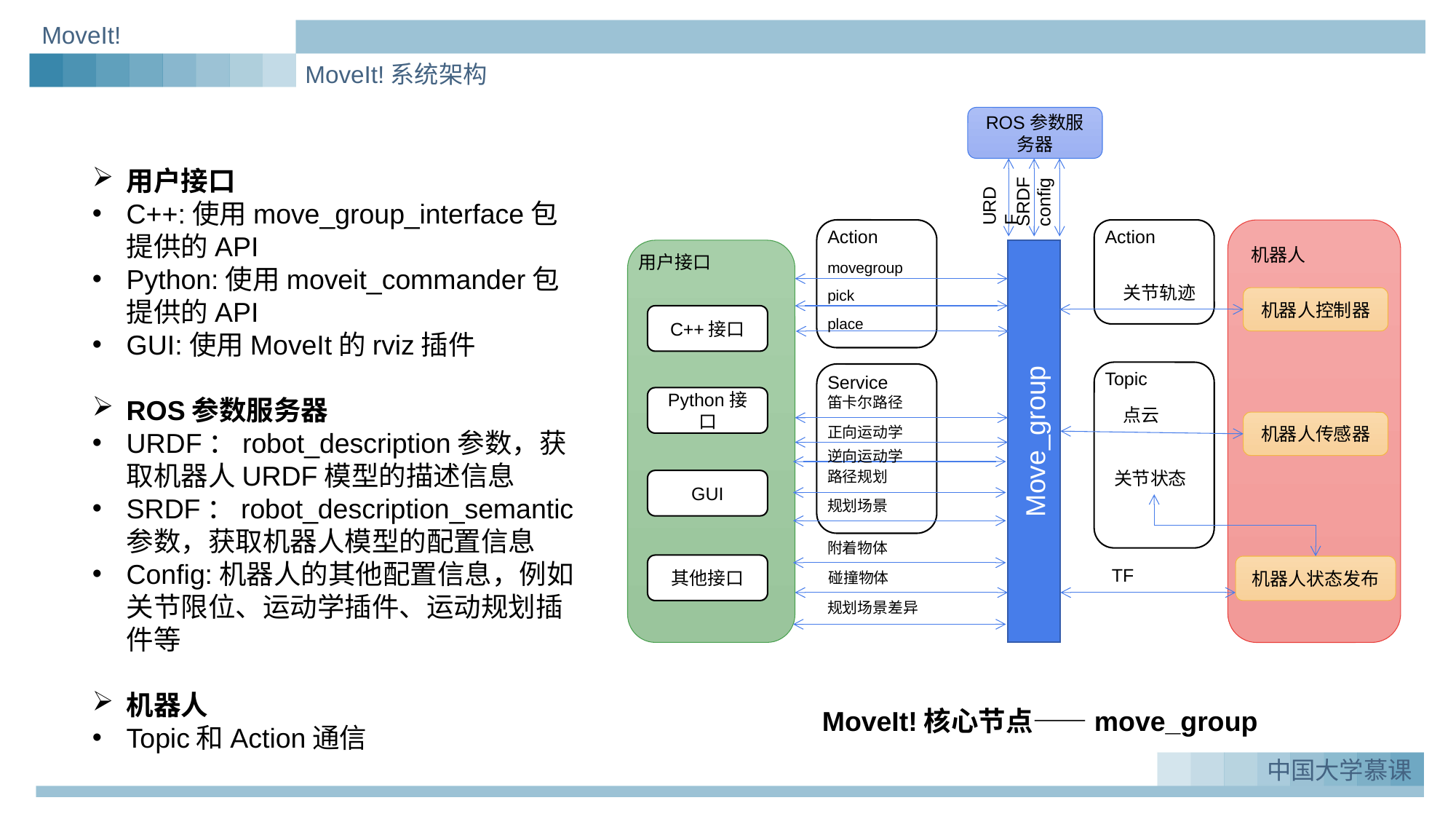

MoveIt!
MoveIt!系统架构
ROS参数服务器
用户接口
C++:使用move_group_interface包提供的API
Python:使用moveit_commander包提供的API
GUI:使用MoveIt的rviz插件

ROS参数服务器
URDF：robot_description参数，获取机器人URDF模型的描述信息
SRDF：robot_description_semantic参数，获取机器人模型的配置信息
Config:机器人的其他配置信息，例如关节限位、运动学插件、运动规划插件等

机器人
Topic和Action通信
URDF
SRDF
config

Action

Action

机器人

Move_group
用户接口
movegroup
关节轨迹
pick
机器人控制器
C++接口
place

Topic

Service
笛卡尔路径
Python接口
点云
机器人传感器
正向运动学
逆向运动学
路径规划
关节状态
GUI
规划场景
附着物体
其他接口
机器人状态发布
TF
碰撞物体
规划场景差异
MoveIt!核心节点——move_group
中国大学慕课